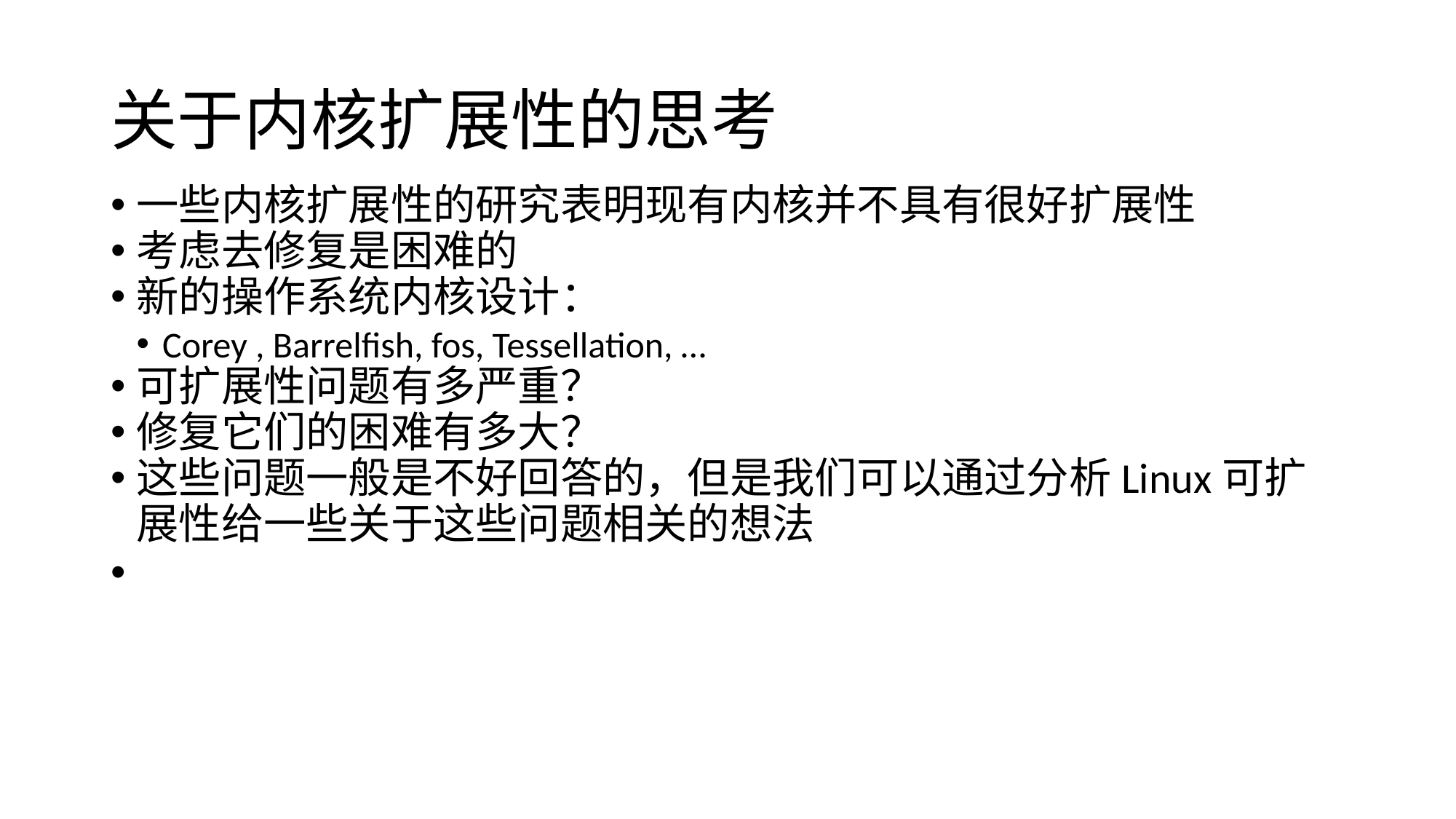

关于内核扩展性的思考
一些内核扩展性的研究表明现有内核并不具有很好扩展性
考虑去修复是困难的
新的操作系统内核设计：
Corey , Barrelfish, fos, Tessellation, …
可扩展性问题有多严重？
修复它们的困难有多大？
这些问题一般是不好回答的，但是我们可以通过分析Linux可扩展性给一些关于这些问题相关的想法